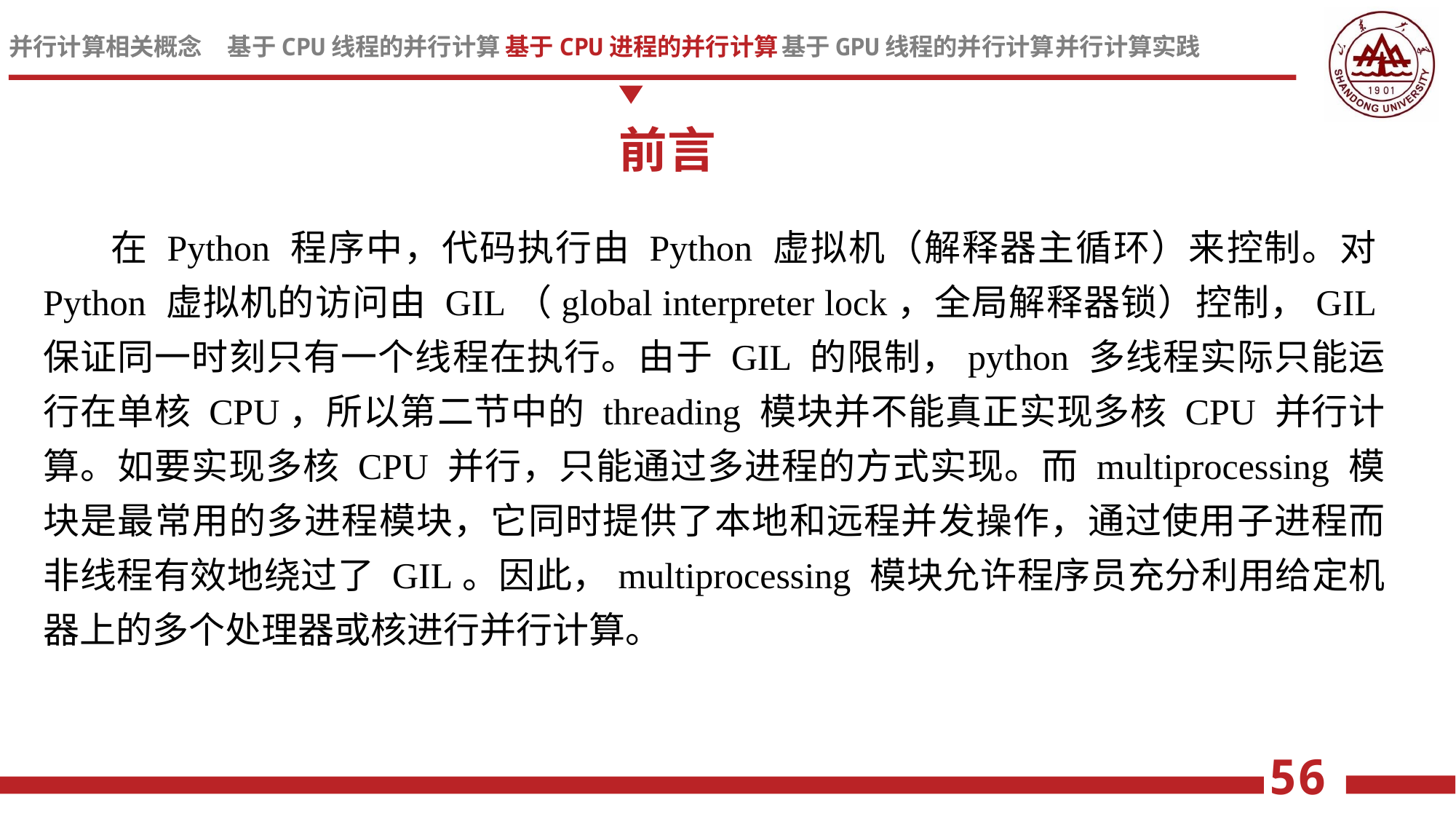

前言
      在 Python 程序中，代码执行由 Python 虚拟机（解释器主循环）来控制。对Python 虚拟机的访问由 GIL（global interpreter lock，全局解释器锁）控制，GIL保证同一时刻只有一个线程在执行。由于 GIL 的限制，python 多线程实际只能运行在单核 CPU，所以第二节中的 threading 模块并不能真正实现多核 CPU 并行计算。如要实现多核 CPU 并行，只能通过多进程的方式实现。而 multiprocessing 模块是最常用的多进程模块，它同时提供了本地和远程并发操作，通过使用子进程而非线程有效地绕过了 GIL。因此，multiprocessing 模块允许程序员充分利用给定机器上的多个处理器或核进行并行计算。